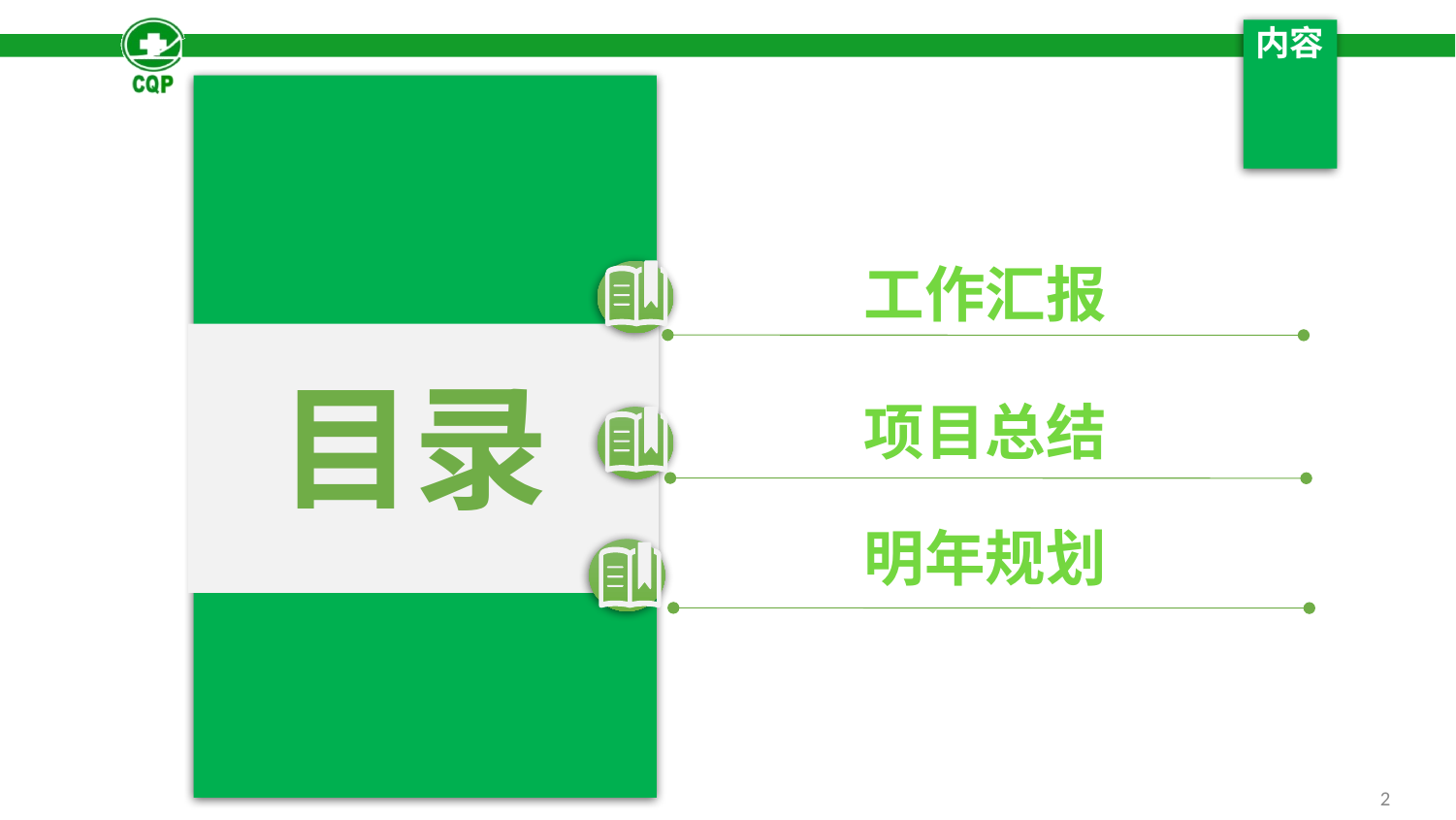

# 内容

工作汇报

目录
项目总结

明年规划

2